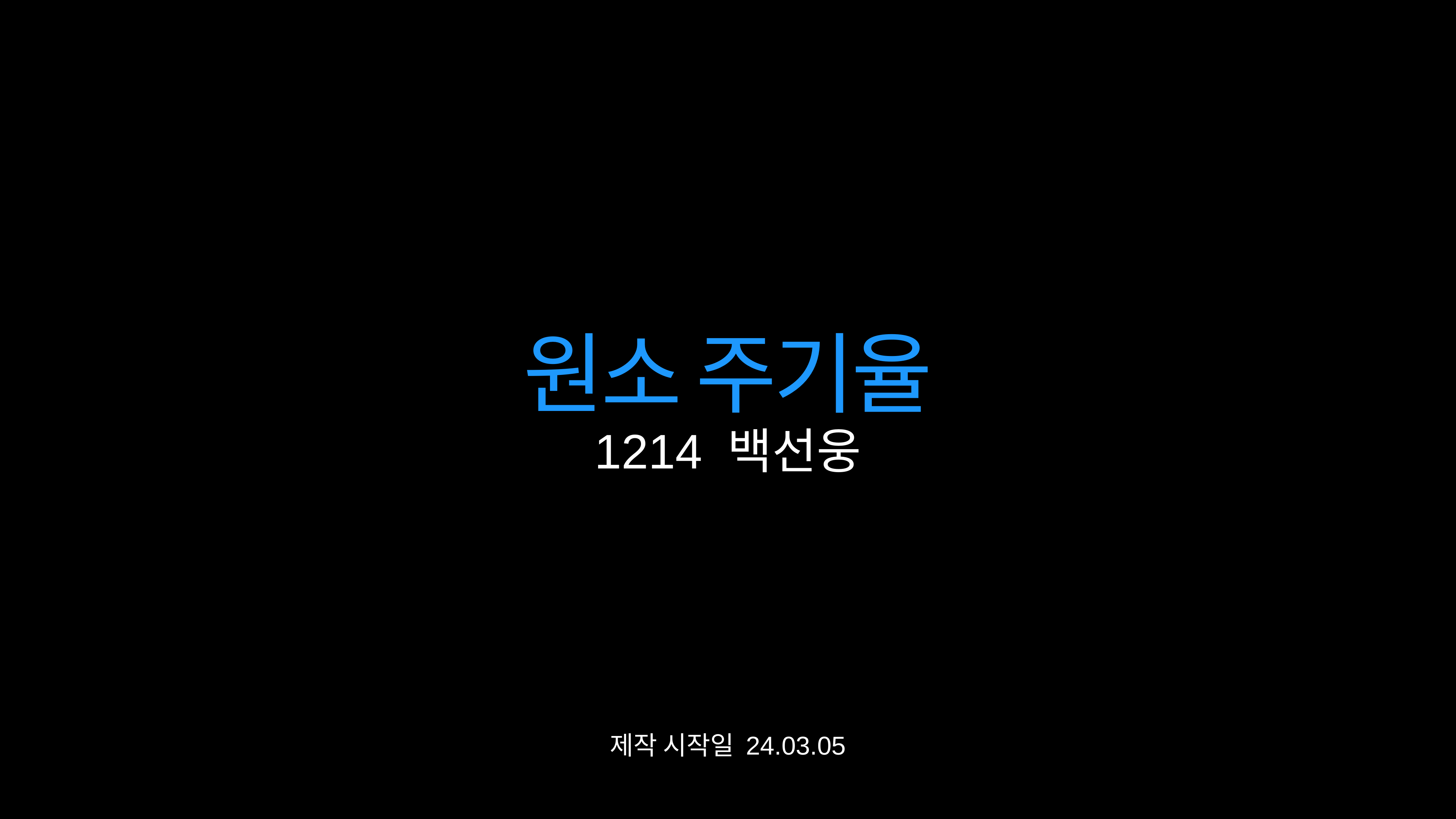

# 원소 주기율
1214 백선웅
제작 시작일 24.03.05